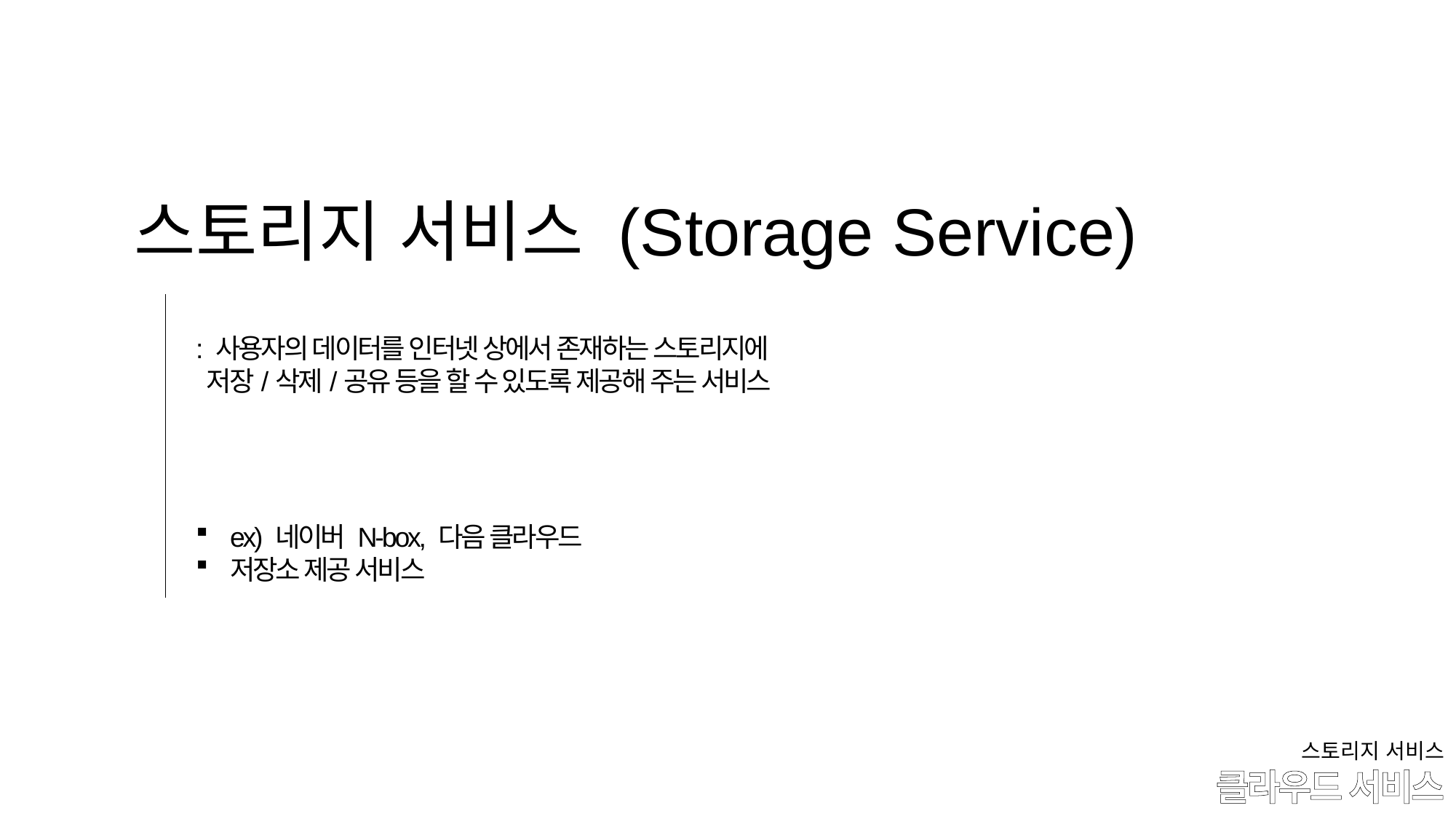

스토리지 서비스 (Storage Service)
: 사용자의 데이터를 인터넷 상에서 존재하는 스토리지에
  저장/삭제/공유 등을 할 수 있도록 제공해 주는 서비스
ex) 네이버 N-box, 다음 클라우드
저장소 제공 서비스
스토리지 서비스
# 클라우드 서비스